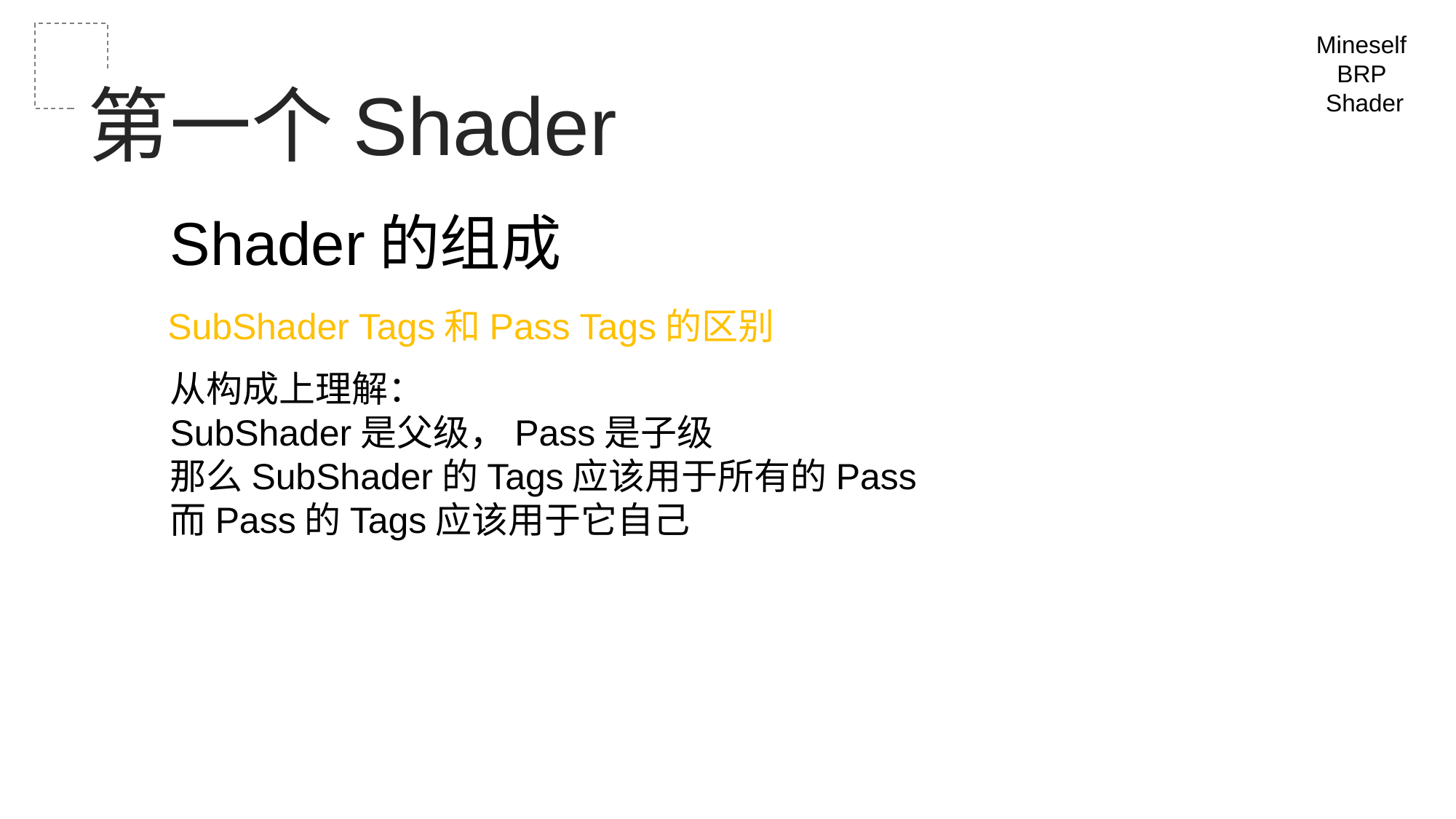

Mineself
BRP
Shader

第一个Shader
Shader的组成
SubShader Tags和Pass Tags的区别
从构成上理解：
SubShader是父级，Pass是子级
那么SubShader的Tags应该用于所有的Pass
而Pass的Tags应该用于它自己